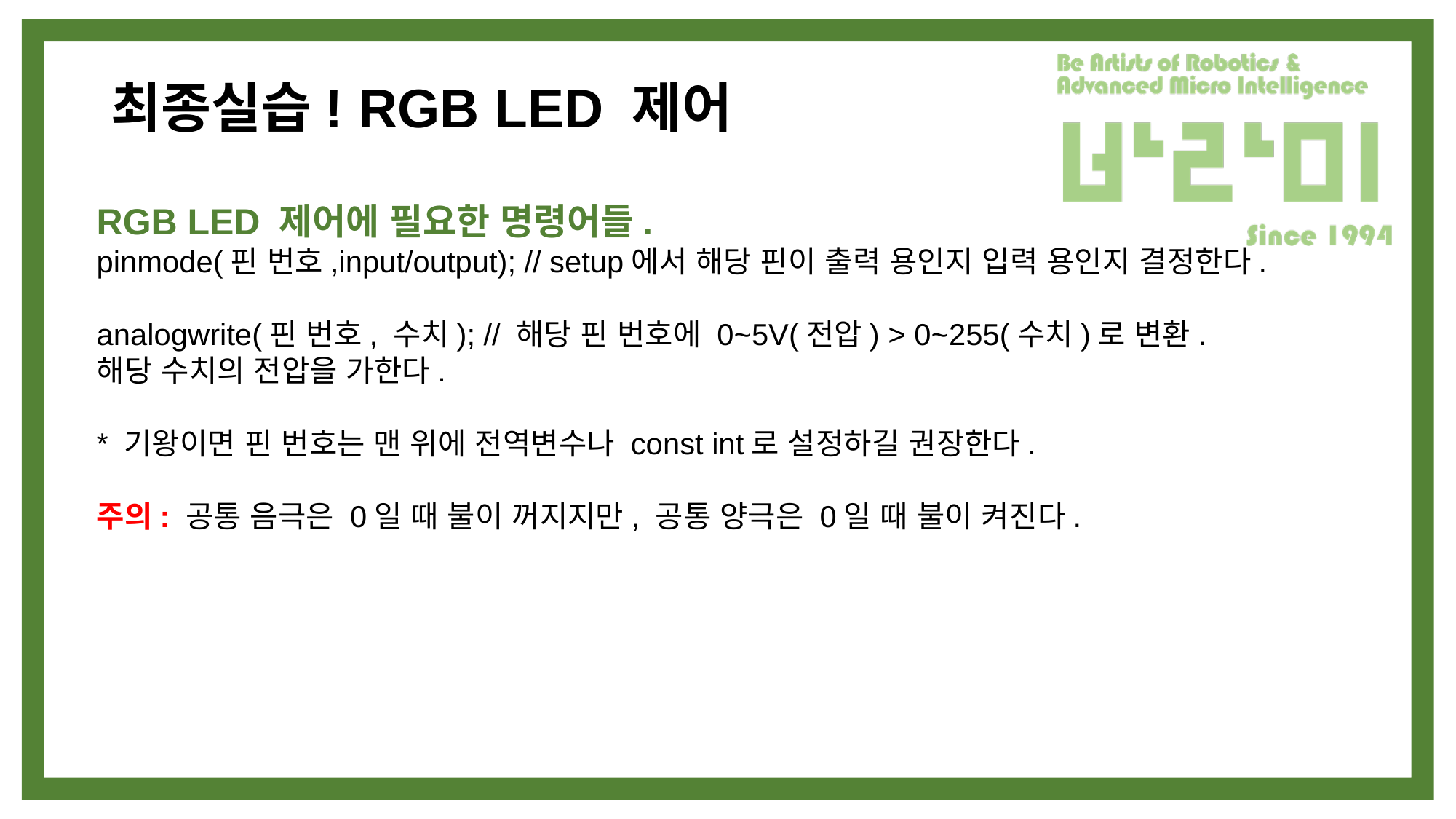

# 최종실습! RGB LED 제어
RGB LED 제어에 필요한 명령어들.
pinmode(핀 번호,input/output); // setup에서 해당 핀이 출력 용인지 입력 용인지 결정한다.

analogwrite(핀 번호, 수치); // 해당 핀 번호에 0~5V(전압) > 0~255(수치)로 변환.
해당 수치의 전압을 가한다.

* 기왕이면 핀 번호는 맨 위에 전역변수나 const int로 설정하길 권장한다.

주의: 공통 음극은 0일 때 불이 꺼지지만, 공통 양극은 0일 때 불이 켜진다.